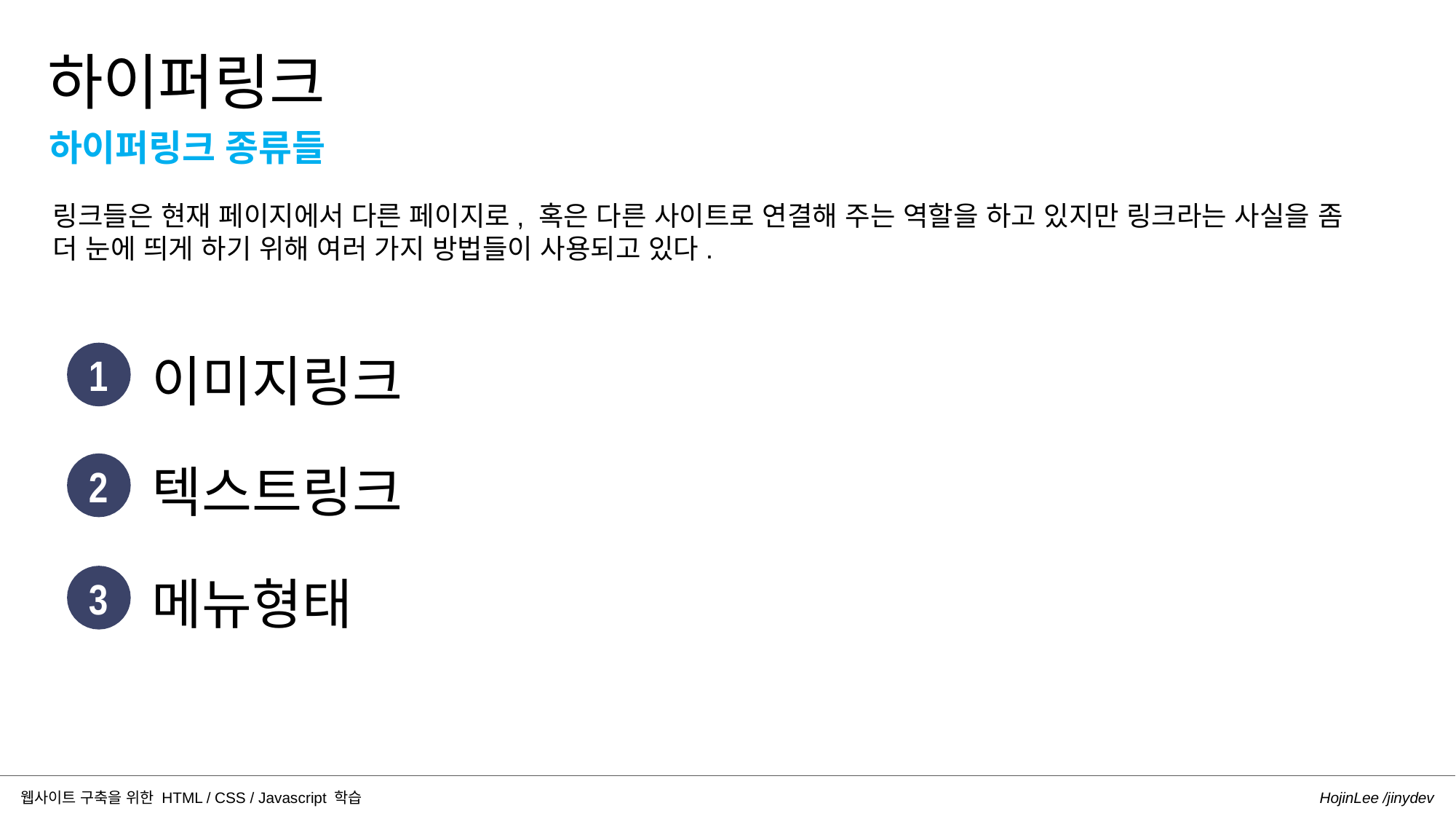

하이퍼링크
하이퍼링크 종류들
링크들은 현재 페이지에서 다른 페이지로, 혹은 다른 사이트로 연결해 주는 역할을 하고 있지만 링크라는 사실을 좀 더 눈에 띄게 하기 위해 여러 가지 방법들이 사용되고 있다.
이미지링크

1
텍스트링크

2
메뉴형태

3
HojinLee /jinydev
웹사이트 구축을 위한 HTML / CSS / Javascript 학습